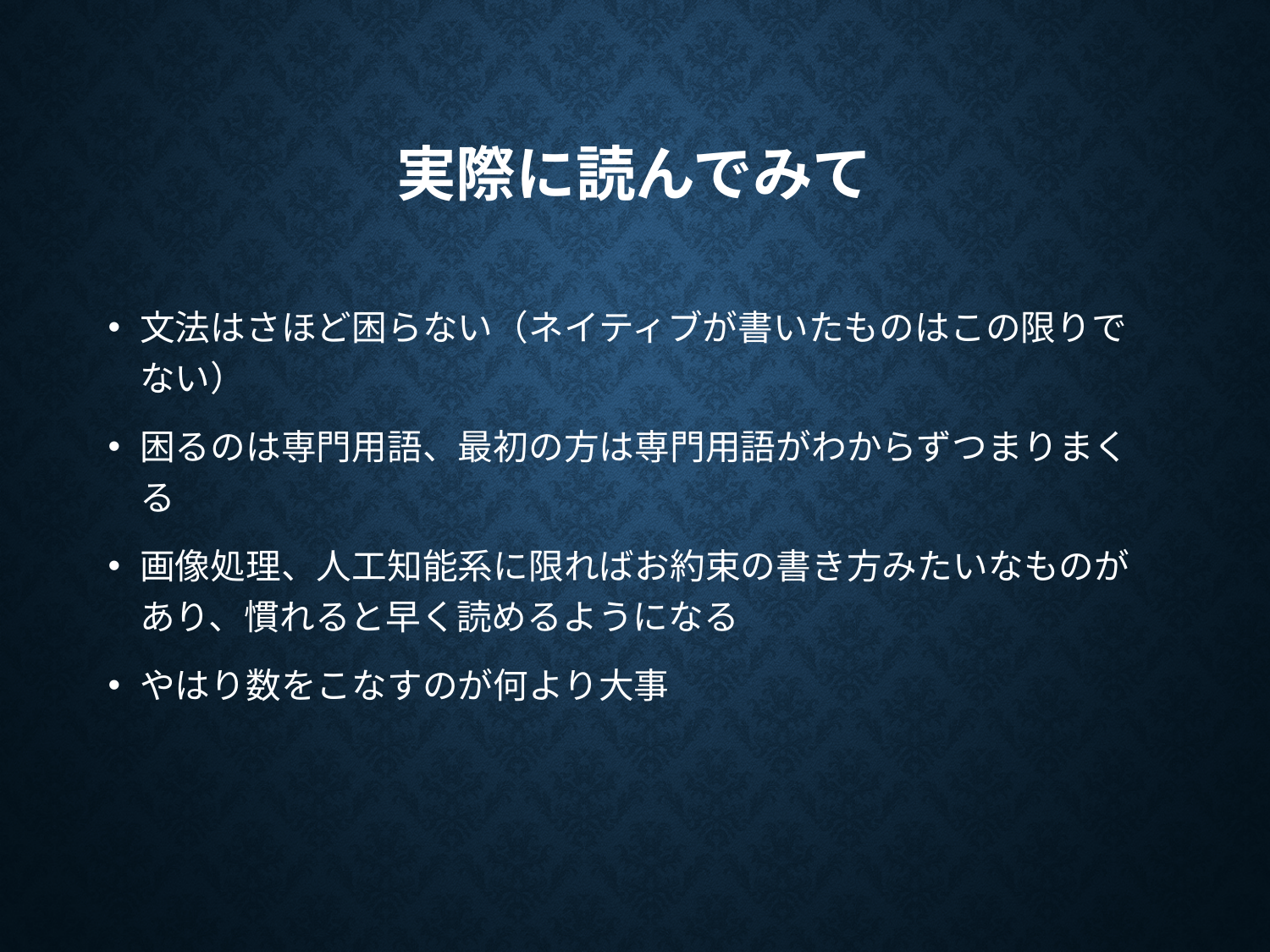

# 実際に読んでみて
文法はさほど困らない（ネイティブが書いたものはこの限りでない）
困るのは専門用語、最初の方は専門用語がわからずつまりまくる
画像処理、人工知能系に限ればお約束の書き方みたいなものがあり、慣れると早く読めるようになる
やはり数をこなすのが何より大事